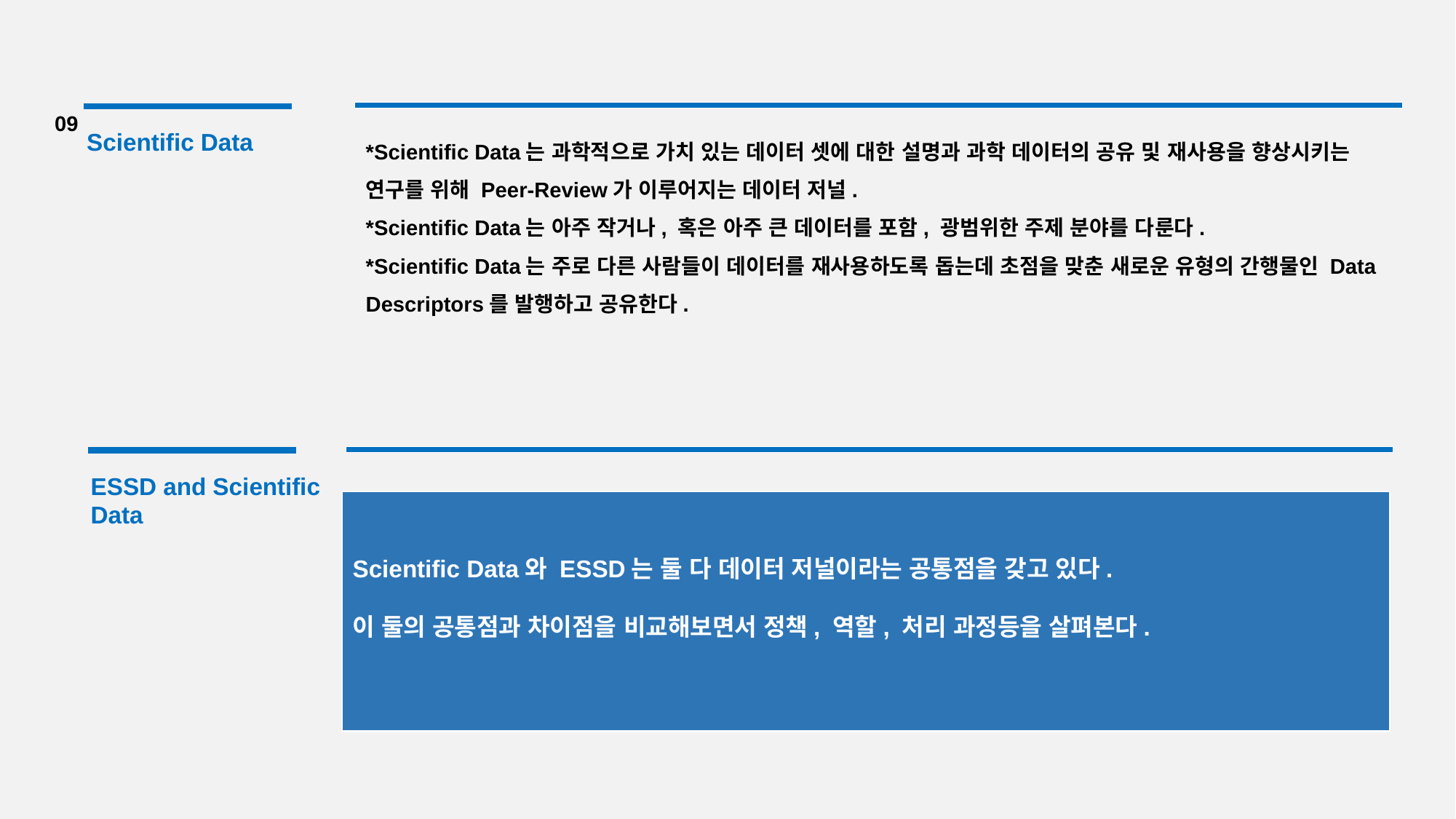

09
*Scientific Data는 과학적으로 가치 있는 데이터 셋에 대한 설명과 과학 데이터의 공유 및 재사용을 향상시키는 연구를 위해 Peer-Review가 이루어지는 데이터 저널.
*Scientific Data는 아주 작거나, 혹은 아주 큰 데이터를 포함, 광범위한 주제 분야를 다룬다.
*Scientific Data는 주로 다른 사람들이 데이터를 재사용하도록 돕는데 초점을 맞춘 새로운 유형의 간행물인 Data Descriptors를 발행하고 공유한다.
Scientific Data

ESSD and Scientific Data
Scientific Data와 ESSD는 둘 다 데이터 저널이라는 공통점을 갖고 있다.

이 둘의 공통점과 차이점을 비교해보면서 정책, 역할, 처리 과정등을 살펴본다.